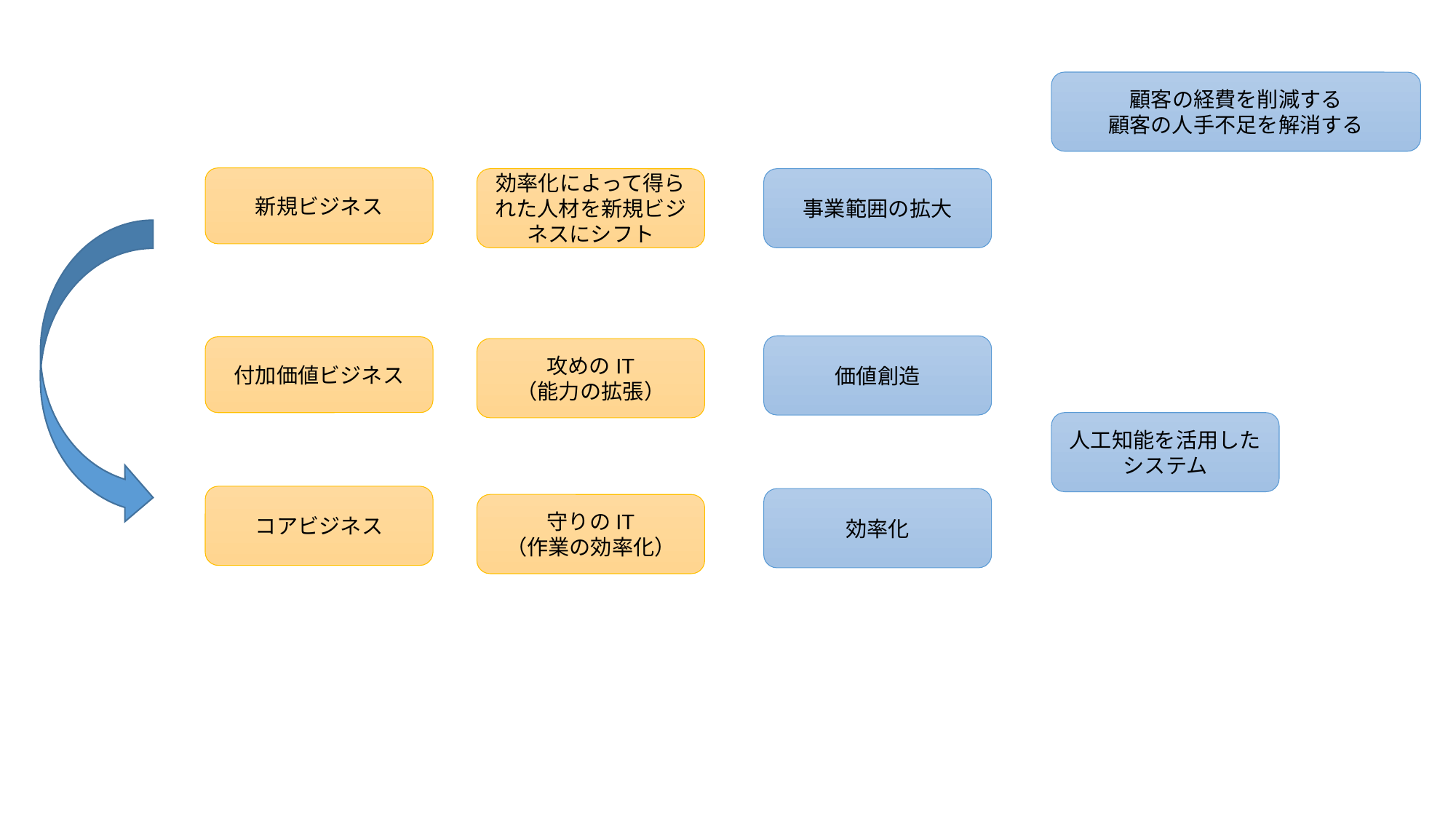

#
顧客の経費を削減する
顧客の人手不足を解消する
新規ビジネス
効率化によって得られた人材を新規ビジネスにシフト
事業範囲の拡大

価値創造
付加価値ビジネス
攻めのIT
（能力の拡張）
人工知能を活用したシステム
コアビジネス
効率化
守りのIT
（作業の効率化）